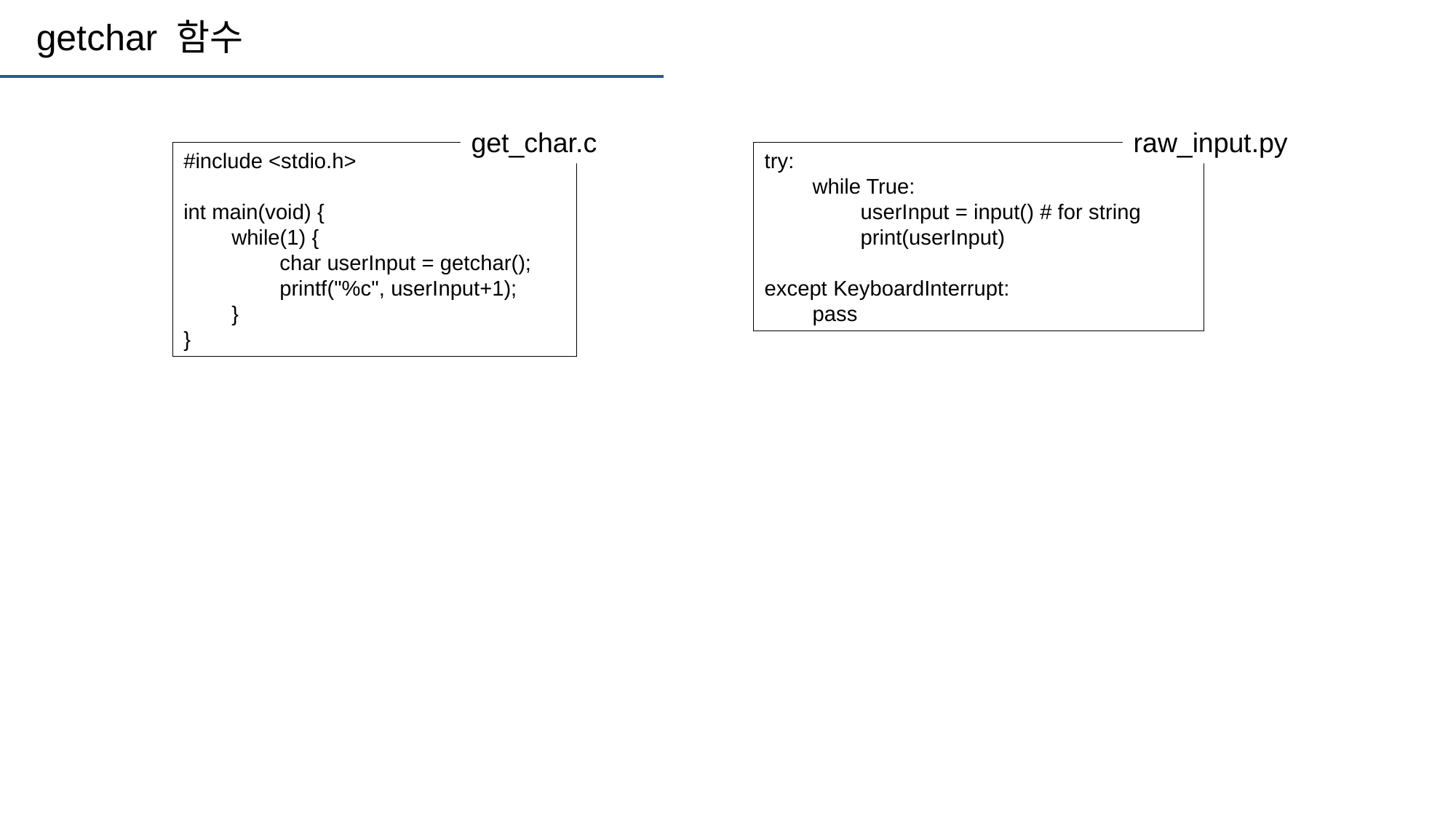

getchar 함수
get_char.c
raw_input.py
#include <stdio.h>

int main(void) {
        while(1) {
                char userInput = getchar();
                printf("%c", userInput+1);
        }
}
try:
        while True:
                userInput = input() # for string
                print(userInput)

except KeyboardInterrupt:
        pass